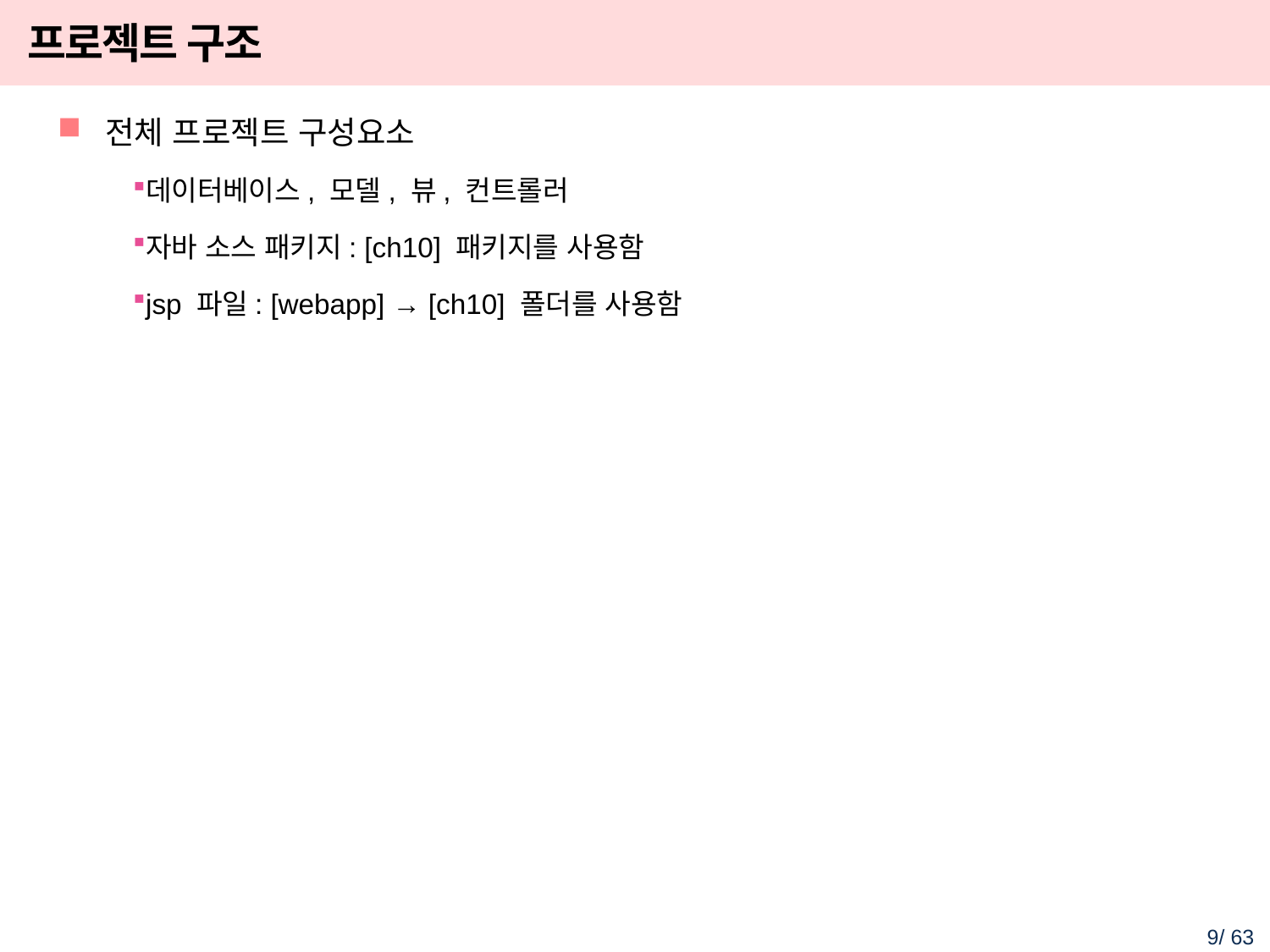

# 프로젝트 구조
전체 프로젝트 구성요소
데이터베이스, 모델, 뷰, 컨트롤러
자바 소스 패키지: [ch10] 패키지를 사용함
jsp 파일: [webapp] → [ch10] 폴더를 사용함